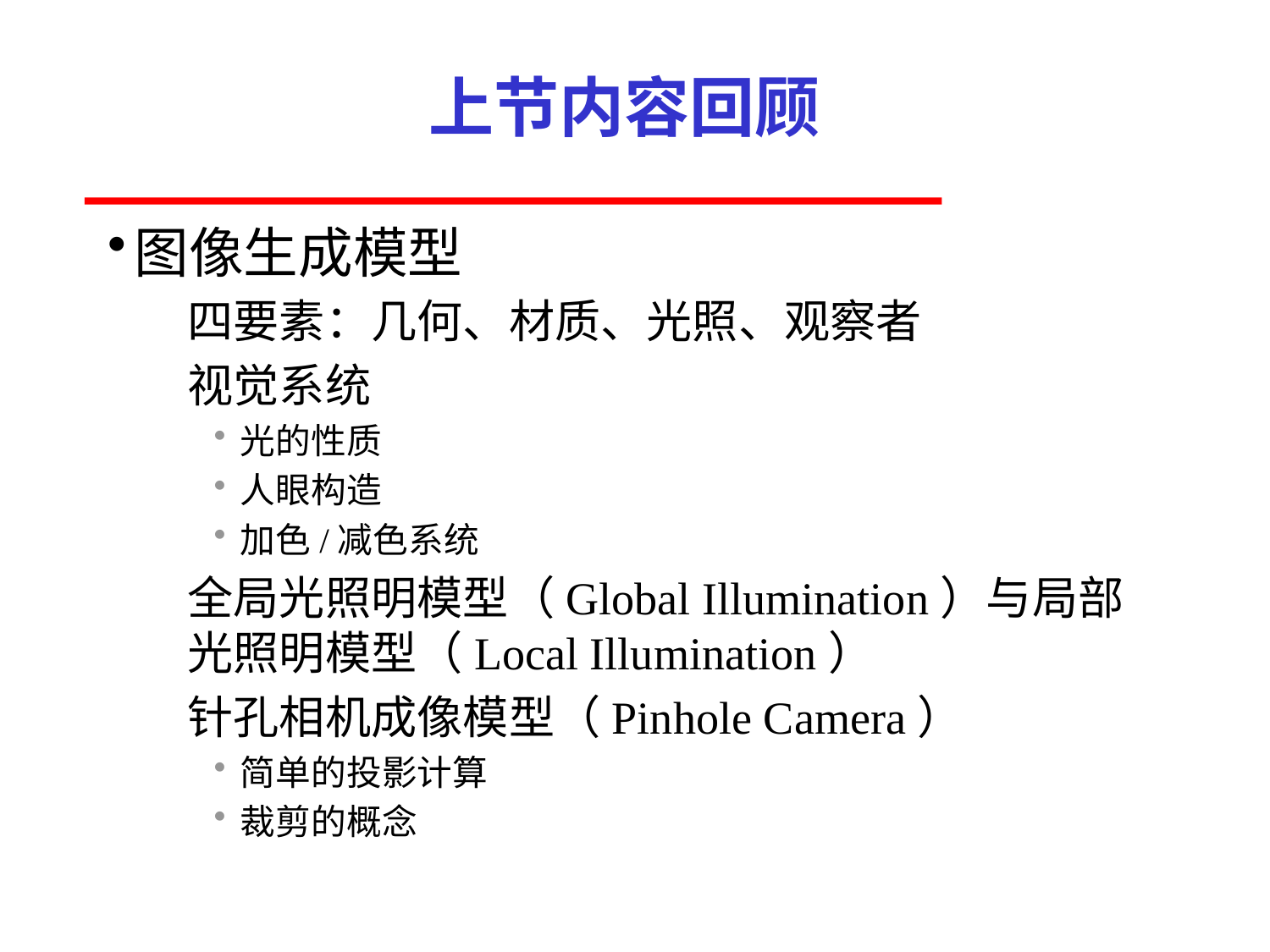

# 上节内容回顾
图像生成模型
四要素：几何、材质、光照、观察者
视觉系统
光的性质
人眼构造
加色/减色系统
全局光照明模型（Global Illumination）与局部光照明模型（Local Illumination）
针孔相机成像模型（Pinhole Camera）
简单的投影计算
裁剪的概念
3